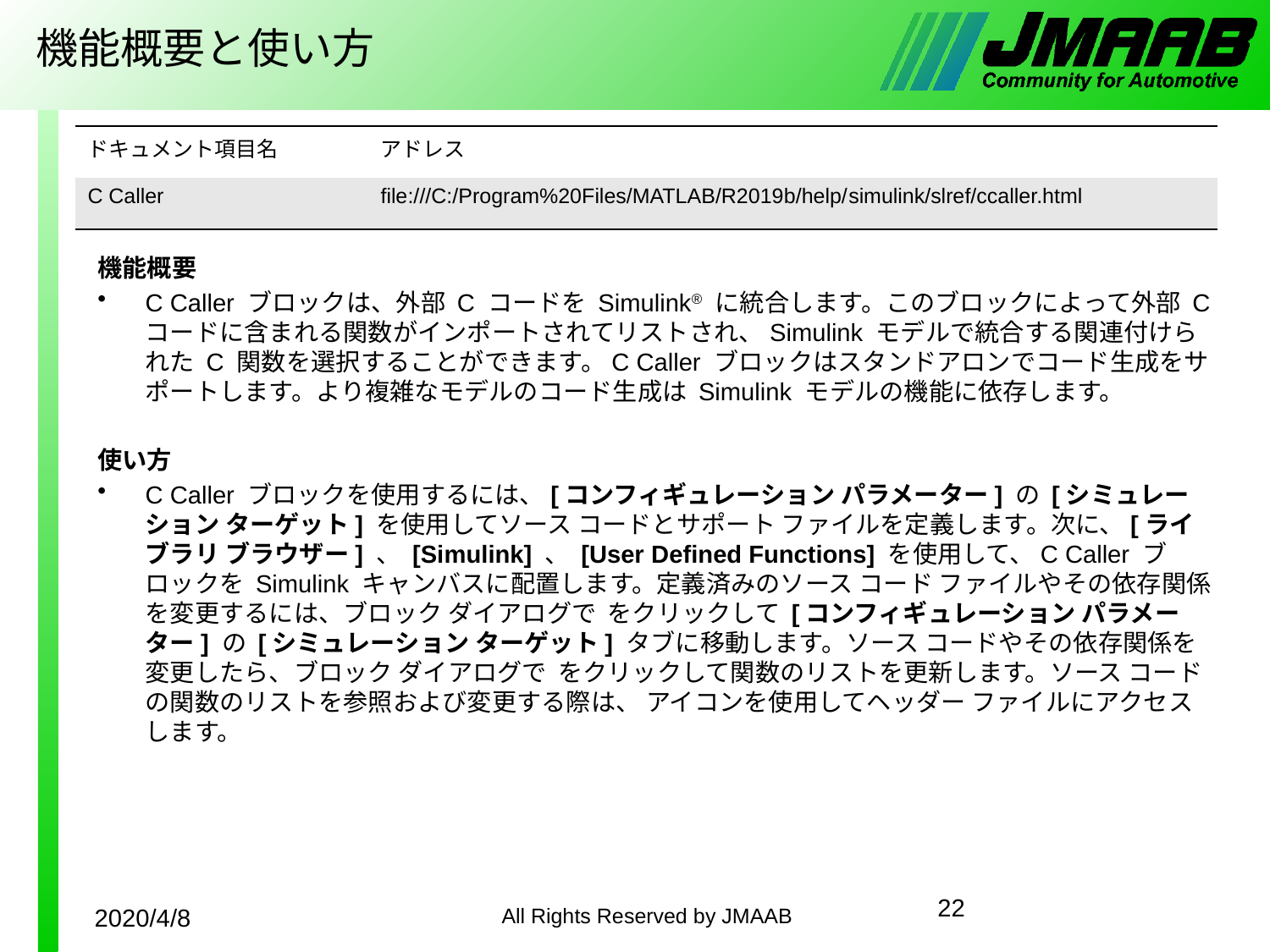

# 機能概要と使い方
| ドキュメント項目名 | アドレス |
| --- | --- |
| C Caller | file:///C:/Program%20Files/MATLAB/R2019b/help/simulink/slref/ccaller.html |
機能概要
C Caller ブロックは、外部 C コードを Simulink® に統合します。このブロックによって外部 C コードに含まれる関数がインポートされてリストされ、Simulink モデルで統合する関連付けられた C 関数を選択することができます。C Caller ブロックはスタンドアロンでコード生成をサポートします。より複雑なモデルのコード生成は Simulink モデルの機能に依存します。

使い方
C Caller ブロックを使用するには、[コンフィギュレーション パラメーター] の [シミュレーション ターゲット] を使用してソース コードとサポート ファイルを定義します。次に、[ライブラリ ブラウザー] 、 [Simulink] 、 [User Defined Functions] を使用して、C Caller ブロックを Simulink キャンバスに配置します。定義済みのソース コード ファイルやその依存関係を変更するには、ブロック ダイアログで  をクリックして [コンフィギュレーション パラメーター] の [シミュレーション ターゲット] タブに移動します。ソース コードやその依存関係を変更したら、ブロック ダイアログで  をクリックして関数のリストを更新します。ソース コードの関数のリストを参照および変更する際は、 アイコンを使用してヘッダー ファイルにアクセスします。

22
2020/4/8